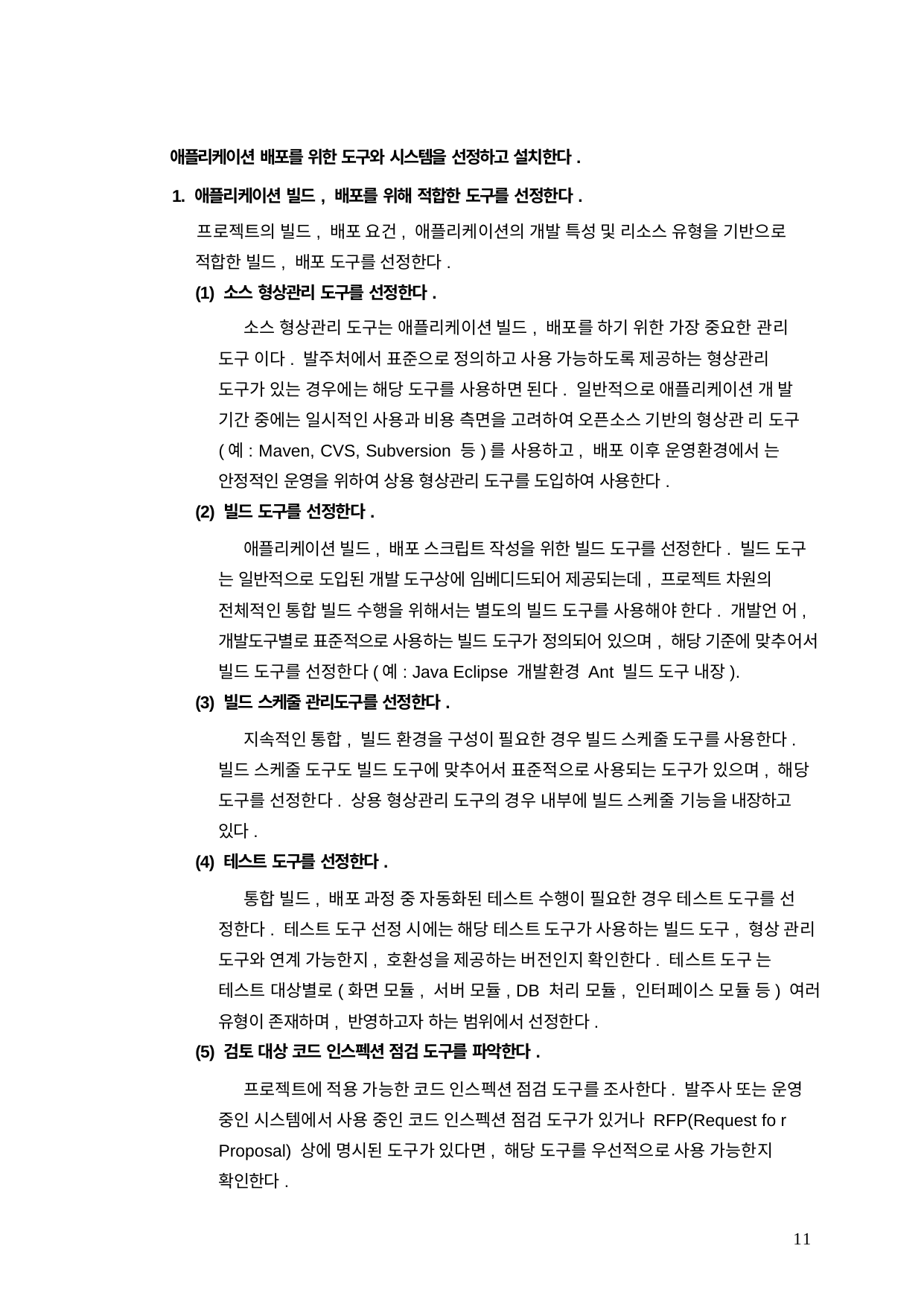

애플리케이션 배포를 위한 도구와 시스템을 선정하고 설치한다.

1. 애플리케이션 빌드, 배포를 위해 적합한 도구를 선정한다.
프로젝트의 빌드, 배포 요건, 애플리케이션의 개발 특성 및 리소스 유형을 기반으로 적합한 빌드, 배포 도구를 선정한다.

(1) 소스 형상관리 도구를 선정한다.
소스 형상관리 도구는 애플리케이션 빌드, 배포를 하기 위한 가장 중요한 관리 도구 이다. 발주처에서 표준으로 정의하고 사용 가능하도록 제공하는 형상관리 도구가 있는 경우에는 해당 도구를 사용하면 된다. 일반적으로 애플리케이션 개 발 기간 중에는 일시적인 사용과 비용 측면을 고려하여 오픈소스 기반의 형상관 리 도구(예: Maven, CVS, Subversion 등)를 사용하고, 배포 이후 운영환경에서 는 안정적인 운영을 위하여 상용 형상관리 도구를 도입하여 사용한다.

(2) 빌드 도구를 선정한다.

애플리케이션 빌드, 배포 스크립트 작성을 위한 빌드 도구를 선정한다. 빌드 도구 는 일반적으로 도입된 개발 도구상에 임베디드되어 제공되는데, 프로젝트 차원의 전체적인 통합 빌드 수행을 위해서는 별도의 빌드 도구를 사용해야 한다. 개발언 어, 개발도구별로 표준적으로 사용하는 빌드 도구가 정의되어 있으며, 해당 기준에 맞추어서 빌드 도구를 선정한다(예: Java Eclipse 개발환경 Ant 빌드 도구 내장).

(3) 빌드 스케줄 관리도구를 선정한다.

지속적인 통합, 빌드 환경을 구성이 필요한 경우 빌드 스케줄 도구를 사용한다. 빌드 스케줄 도구도 빌드 도구에 맞추어서 표준적으로 사용되는 도구가 있으며, 해당 도구를 선정한다. 상용 형상관리 도구의 경우 내부에 빌드 스케줄 기능을 내장하고 있다.

(4) 테스트 도구를 선정한다.

통합 빌드, 배포 과정 중 자동화된 테스트 수행이 필요한 경우 테스트 도구를 선 정한다. 테스트 도구 선정 시에는 해당 테스트 도구가 사용하는 빌드 도구, 형상 관리 도구와 연계 가능한지, 호환성을 제공하는 버전인지 확인한다. 테스트 도구 는 테스트 대상별로(화면 모듈, 서버 모듈, DB 처리 모듈, 인터페이스 모듈 등) 여러 유형이 존재하며, 반영하고자 하는 범위에서 선정한다.

(5) 검토 대상 코드 인스펙션 점검 도구를 파악한다.

프로젝트에 적용 가능한 코드 인스펙션 점검 도구를 조사한다. 발주사 또는 운영 중인 시스템에서 사용 중인 코드 인스펙션 점검 도구가 있거나 RFP(Request fo r Proposal) 상에 명시된 도구가 있다면, 해당 도구를 우선적으로 사용 가능한지 확인한다.

11